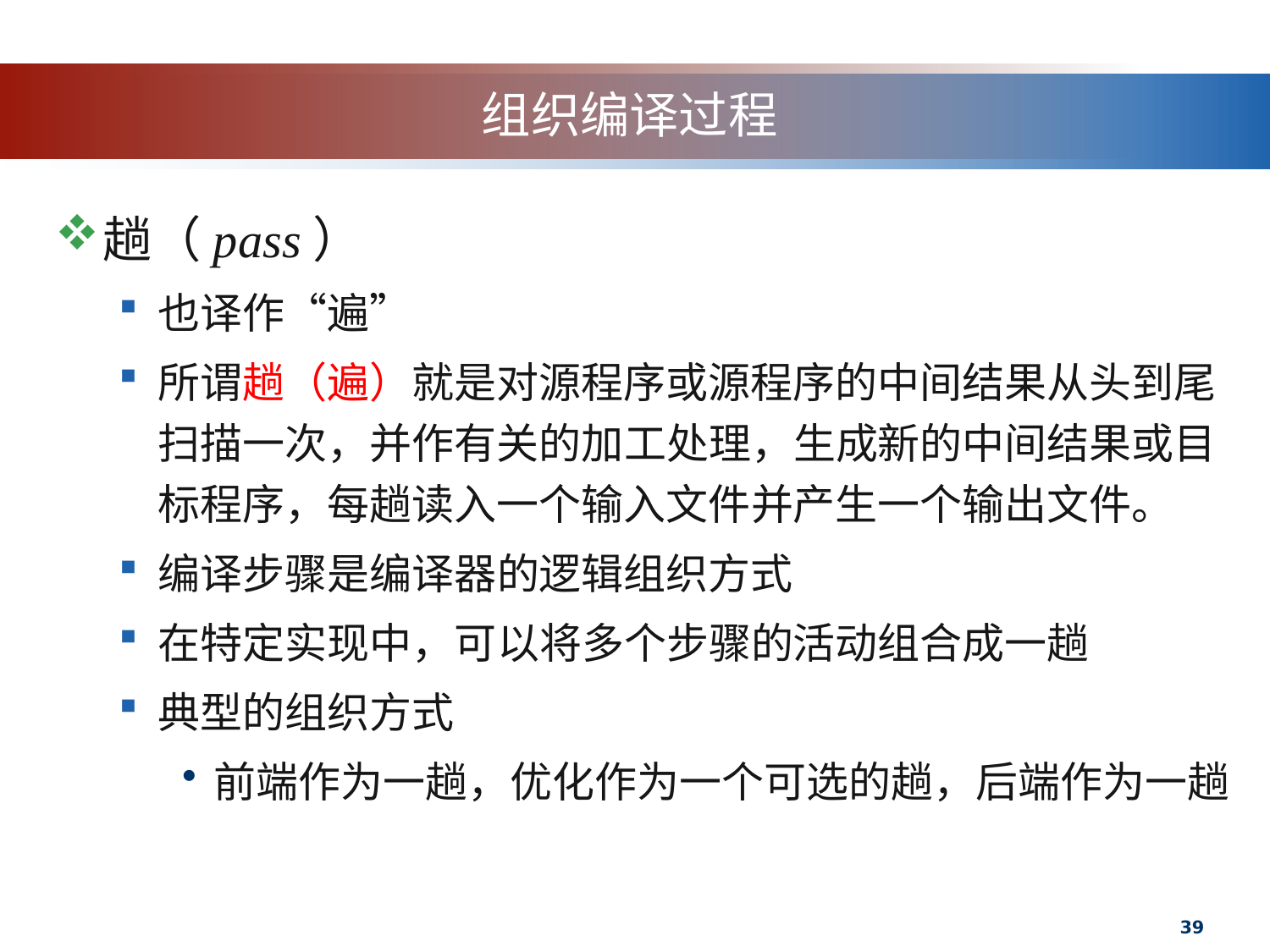

# 组织编译过程
趟（pass）
也译作“遍”
所谓趟（遍）就是对源程序或源程序的中间结果从头到尾扫描一次，并作有关的加工处理，生成新的中间结果或目标程序，每趟读入一个输入文件并产生一个输出文件。
编译步骤是编译器的逻辑组织方式
在特定实现中，可以将多个步骤的活动组合成一趟
典型的组织方式
前端作为一趟，优化作为一个可选的趟，后端作为一趟

39